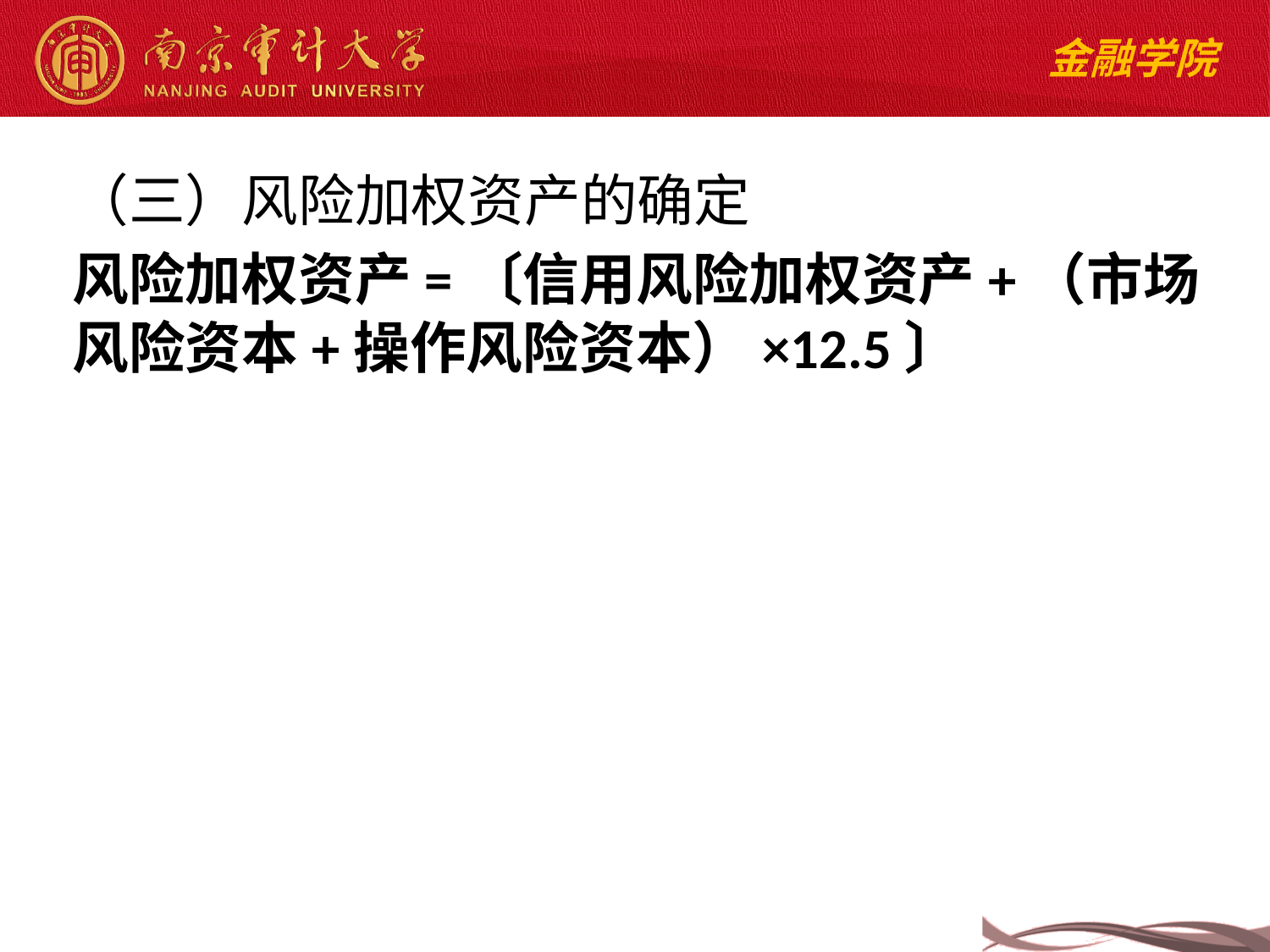

（三）风险加权资产的确定
风险加权资产=〔信用风险加权资产+（市场风险资本+操作风险资本）×12.5〕